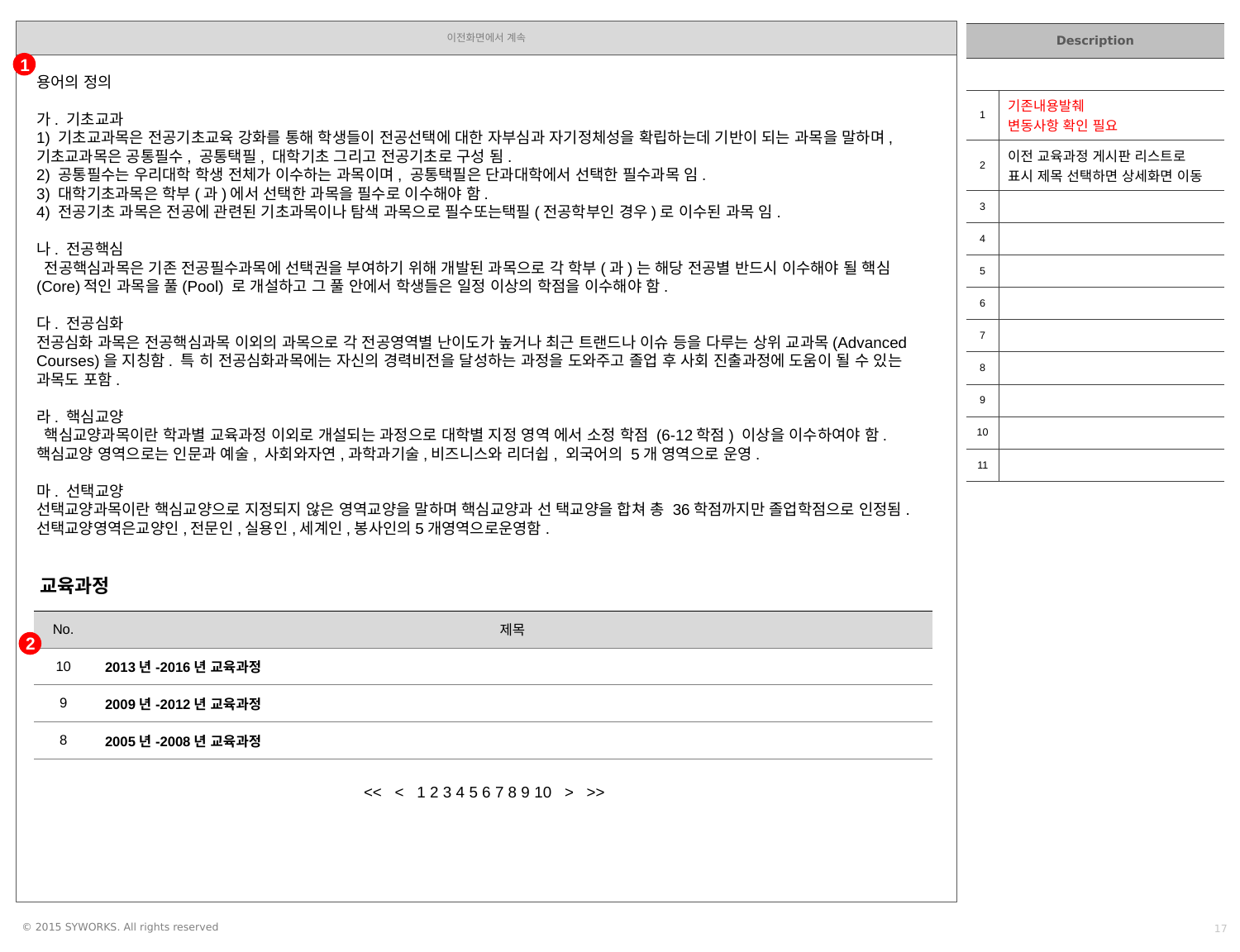

| Description |  |
| --- | --- |
|  |  |
| 1 | 기존내용발췌 변동사항 확인 필요 |
| 2 | 이전 교육과정 게시판 리스트로 표시 제목 선택하면 상세화면 이동 |
| 3 |  |
| 4 |  |
| 5 |  |
| 6 |  |
| 7 |  |
| 8 |  |
| 9 |  |
| 10 |  |
| 11 |  |
1
용어의 정의

가. 기초교과
1) 기초교과목은 전공기초교육 강화를 통해 학생들이 전공선택에 대한 자부심과 자기정체성을 확립하는데 기반이 되는 과목을 말하며, 기초교과목은 공통필수, 공통택필, 대학기초 그리고 전공기초로 구성 됨.
2) 공통필수는 우리대학 학생 전체가 이수하는 과목이며, 공통택필은 단과대학에서 선택한 필수과목 임.
3) 대학기초과목은 학부(과)에서 선택한 과목을 필수로 이수해야 함.
4) 전공기초 과목은 전공에 관련된 기초과목이나 탐색 과목으로 필수또는택필(전공학부인 경우)로 이수된 과목 임.

나. 전공핵심
 전공핵심과목은 기존 전공필수과목에 선택권을 부여하기 위해 개발된 과목으로 각 학부(과)는 해당 전공별 반드시 이수해야 될 핵심(Core)적인 과목을 풀(Pool) 로 개설하고 그 풀 안에서 학생들은 일정 이상의 학점을 이수해야 함.

다. 전공심화
전공심화 과목은 전공핵심과목 이외의 과목으로 각 전공영역별 난이도가 높거나 최근 트랜드나 이슈 등을 다루는 상위 교과목(Advanced Courses)을 지칭함. 특 히 전공심화과목에는 자신의 경력비전을 달성하는 과정을 도와주고 졸업 후 사회 진출과정에 도움이 될 수 있는 과목도 포함.

라. 핵심교양
 핵심교양과목이란 학과별 교육과정 이외로 개설되는 과정으로 대학별 지정 영역 에서 소정 학점 (6-12학점) 이상을 이수하여야 함. 핵심교양 영역으로는 인문과 예술, 사회와자연,과학과기술,비즈니스와 리더쉽, 외국어의 5개 영역으로 운영.

마. 선택교양
선택교양과목이란 핵심교양으로 지정되지 않은 영역교양을 말하며 핵심교양과 선 택교양을 합쳐 총 36학점까지만 졸업학점으로 인정됨. 선택교양영역은교양인,전문인,실용인,세계인,봉사인의5개영역으로운영함.

교육과정
| No. | 제목 |
| --- | --- |
| 10 | 2013년-2016년 교육과정 |
| 9 | 2009년-2012년 교육과정 |
| 8 | 2005년-2008년 교육과정 |
2
<<   <   1 2 3 4 5 6 7 8 9 10   >   >>
17